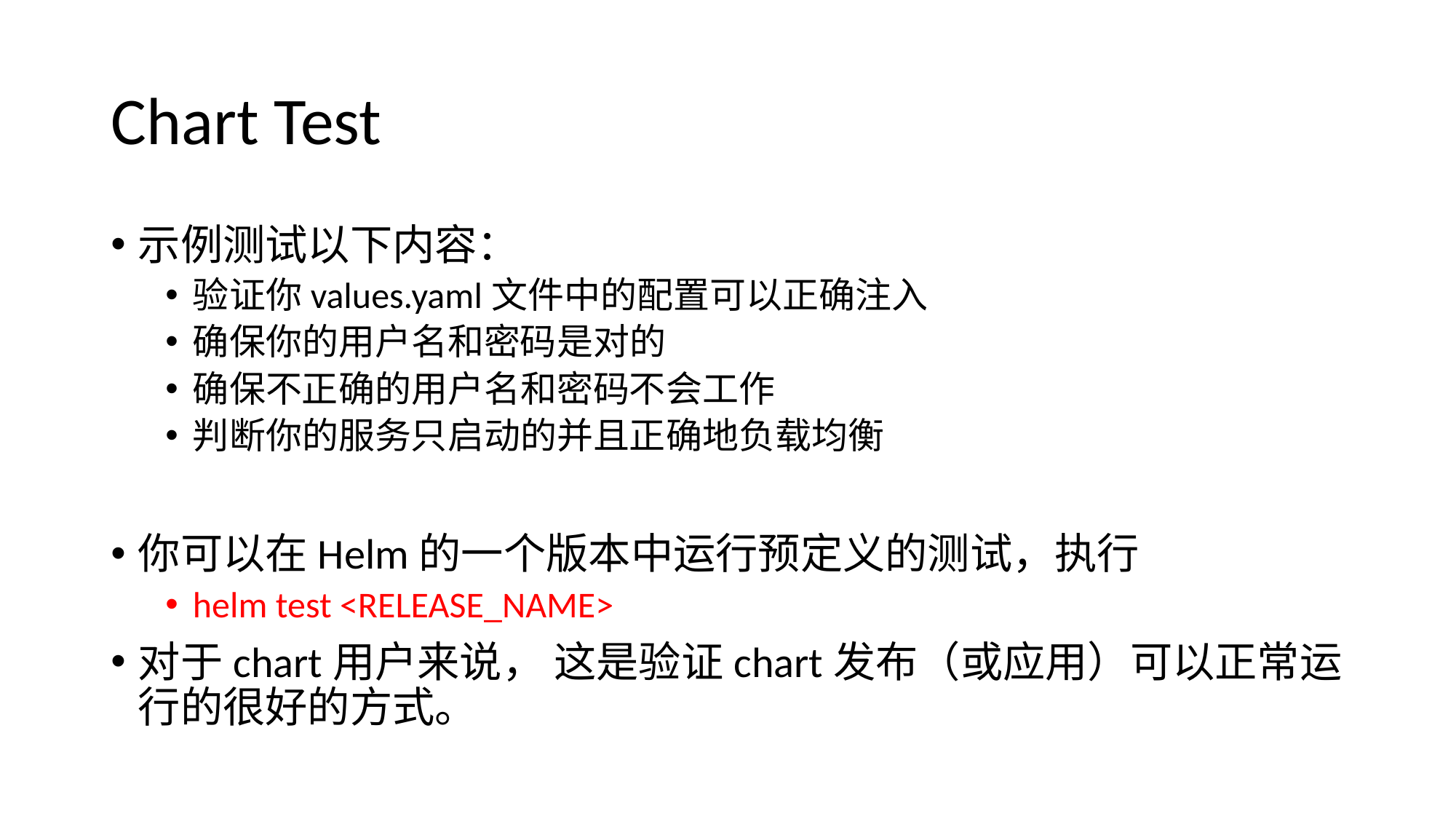

# Chart Test
示例测试以下内容：
验证你values.yaml文件中的配置可以正确注入
确保你的用户名和密码是对的
确保不正确的用户名和密码不会工作
判断你的服务只启动的并且正确地负载均衡

你可以在Helm的一个版本中运行预定义的测试，执行
helm test <RELEASE_NAME>
对于chart用户来说， 这是验证chart发布（或应用）可以正常运行的很好的方式。